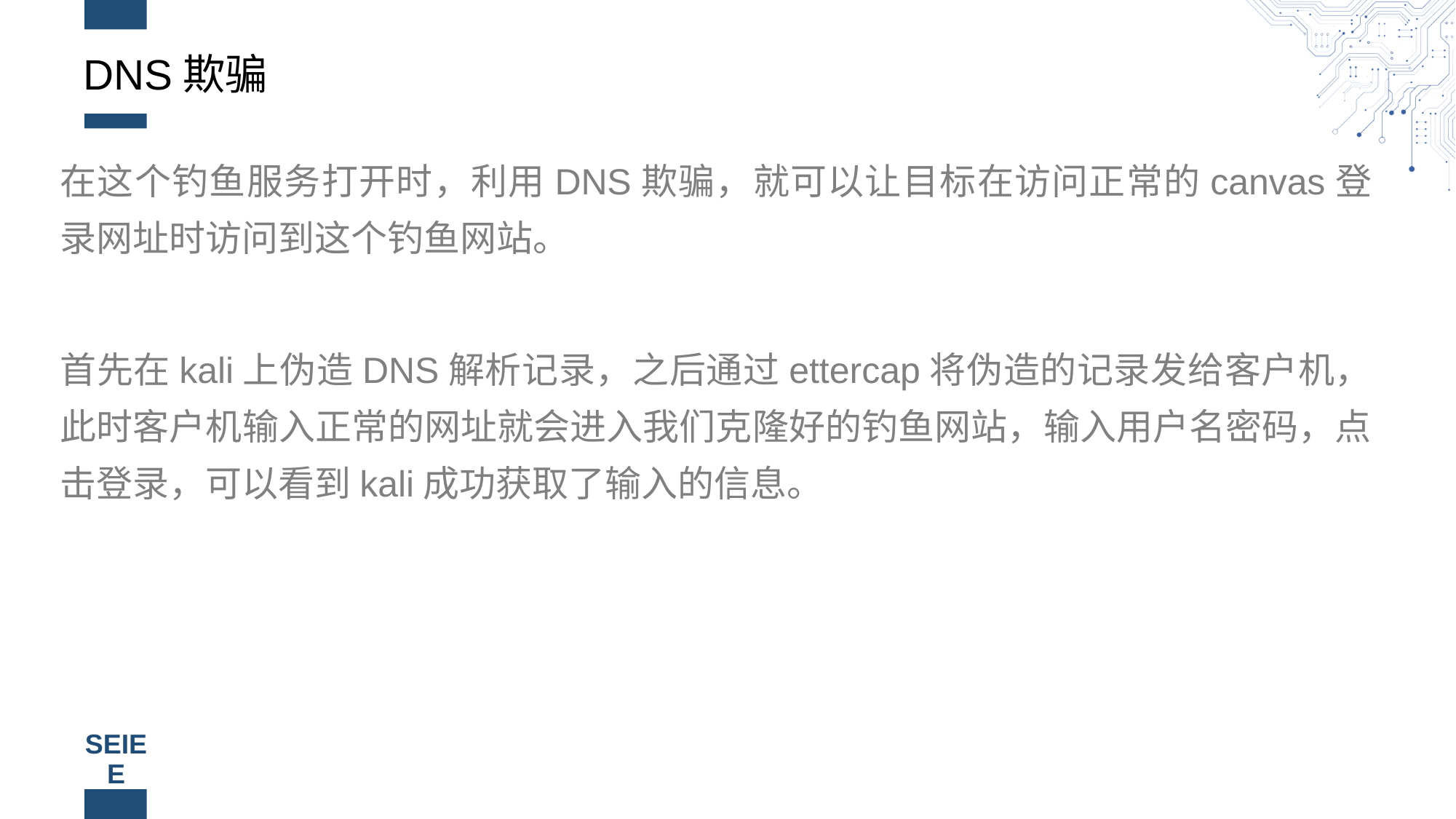

# DNS欺骗
在这个钓鱼服务打开时，利用DNS欺骗，就可以让目标在访问正常的canvas登录网址时访问到这个钓鱼网站。

首先在kali上伪造DNS解析记录，之后通过ettercap将伪造的记录发给客户机，此时客户机输入正常的网址就会进入我们克隆好的钓鱼网站，输入用户名密码，点击登录，可以看到kali成功获取了输入的信息。